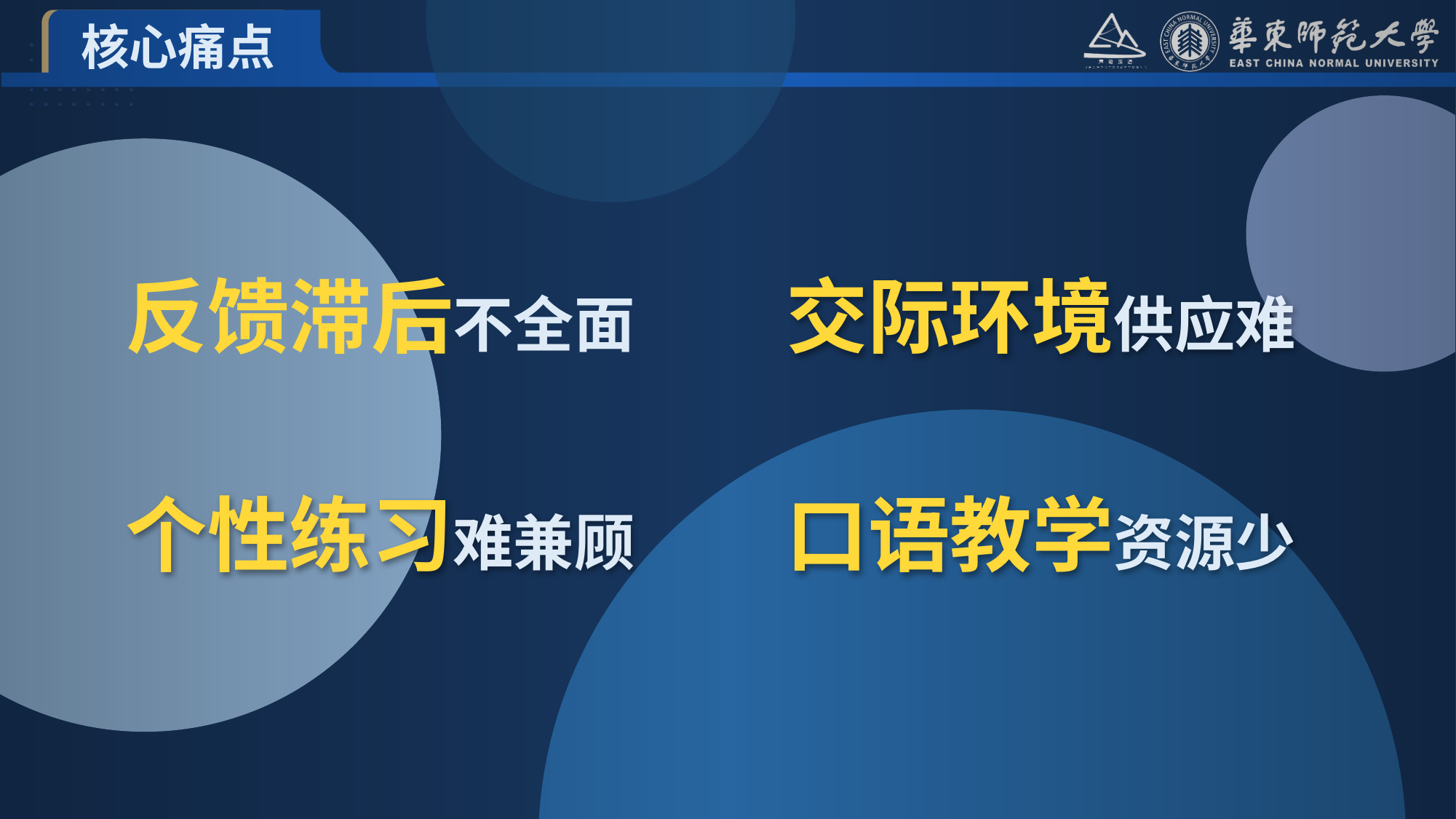

核心痛点

反馈滞后不全面
交际环境供应难

个性练习难兼顾
口语教学资源少